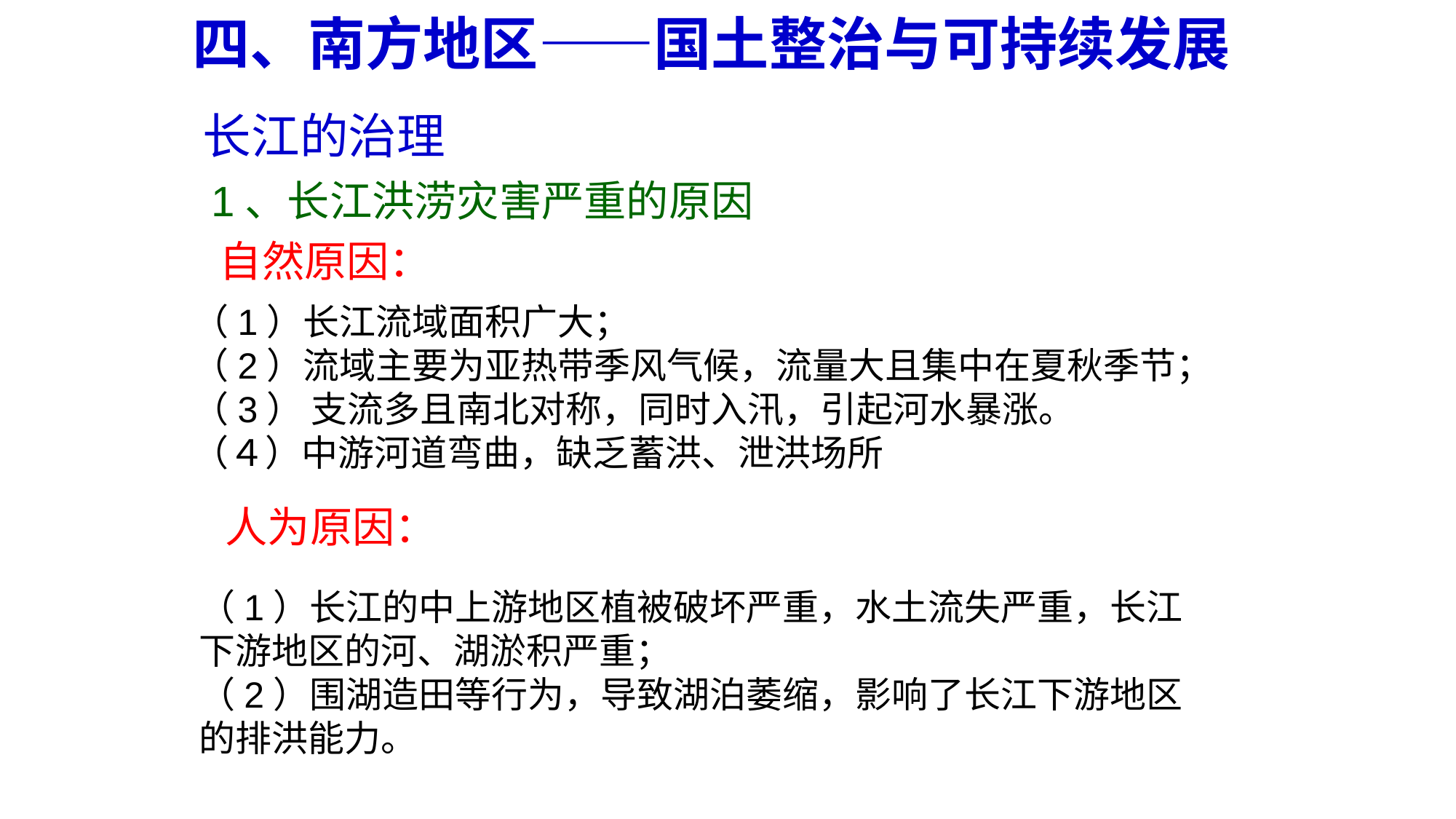

四、南方地区——国土整治与可持续发展
长江的治理
1、长江洪涝灾害严重的原因
自然原因：
（1）长江流域面积广大；
（2）流域主要为亚热带季风气候，流量大且集中在夏秋季节；
（3） 支流多且南北对称，同时入汛，引起河水暴涨。
（４）中游河道弯曲，缺乏蓄洪、泄洪场所
人为原因：
（1）长江的中上游地区植被破坏严重，水土流失严重，长江下游地区的河、湖淤积严重；
（2）围湖造田等行为，导致湖泊萎缩，影响了长江下游地区的排洪能力。